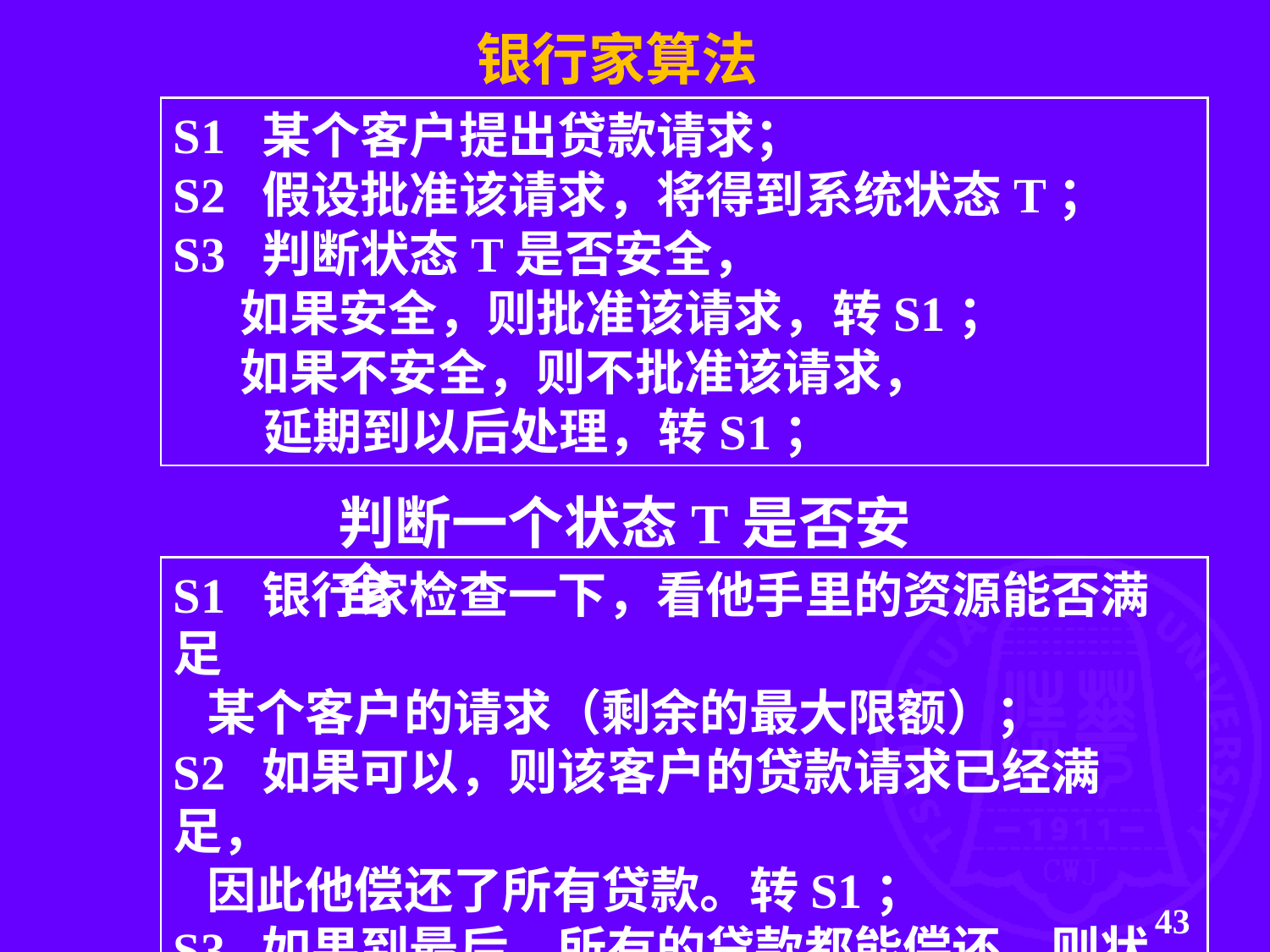

银行家算法
S1  某个客户提出贷款请求；
S2  假设批准该请求，将得到系统状态T；
S3  判断状态T是否安全，
      如果安全，则批准该请求，转S1；
      如果不安全，则不批准该请求，
       延期到以后处理，转S1；
判断一个状态T是否安全
S1  银行家检查一下，看他手里的资源能否满足
   某个客户的请求（剩余的最大限额）；
S2  如果可以，则该客户的贷款请求已经满足，
   因此他偿还了所有贷款。转S1；
S3  如果到最后，所有的贷款都能偿还，则状态
   T就是安全的，否则就是不安全的。